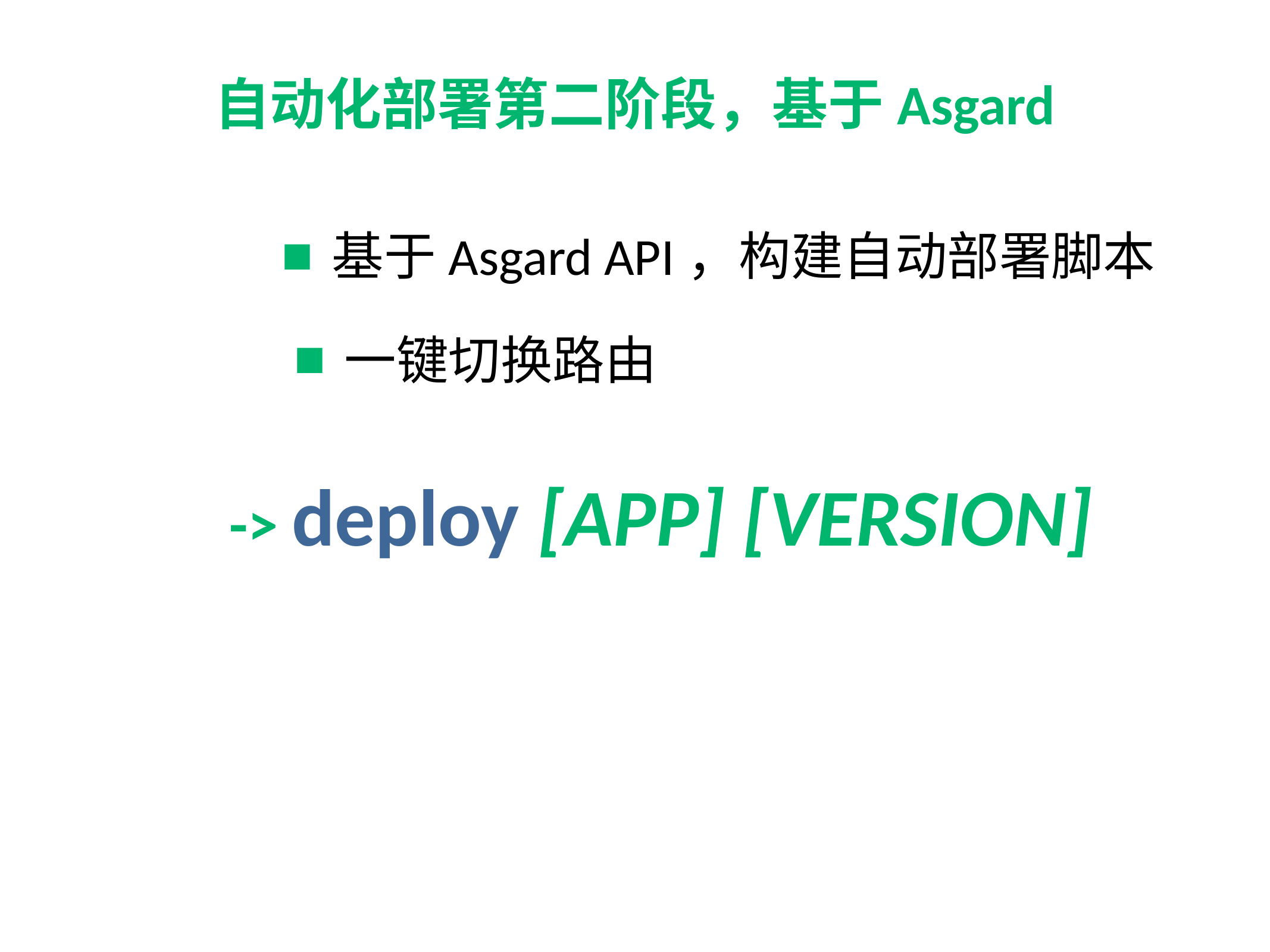

自动化部署第二阶段，基于Asgard
基于Asgard API，构建自动部署脚本
一键切换路由
-> deploy [APP] [VERSION]
70